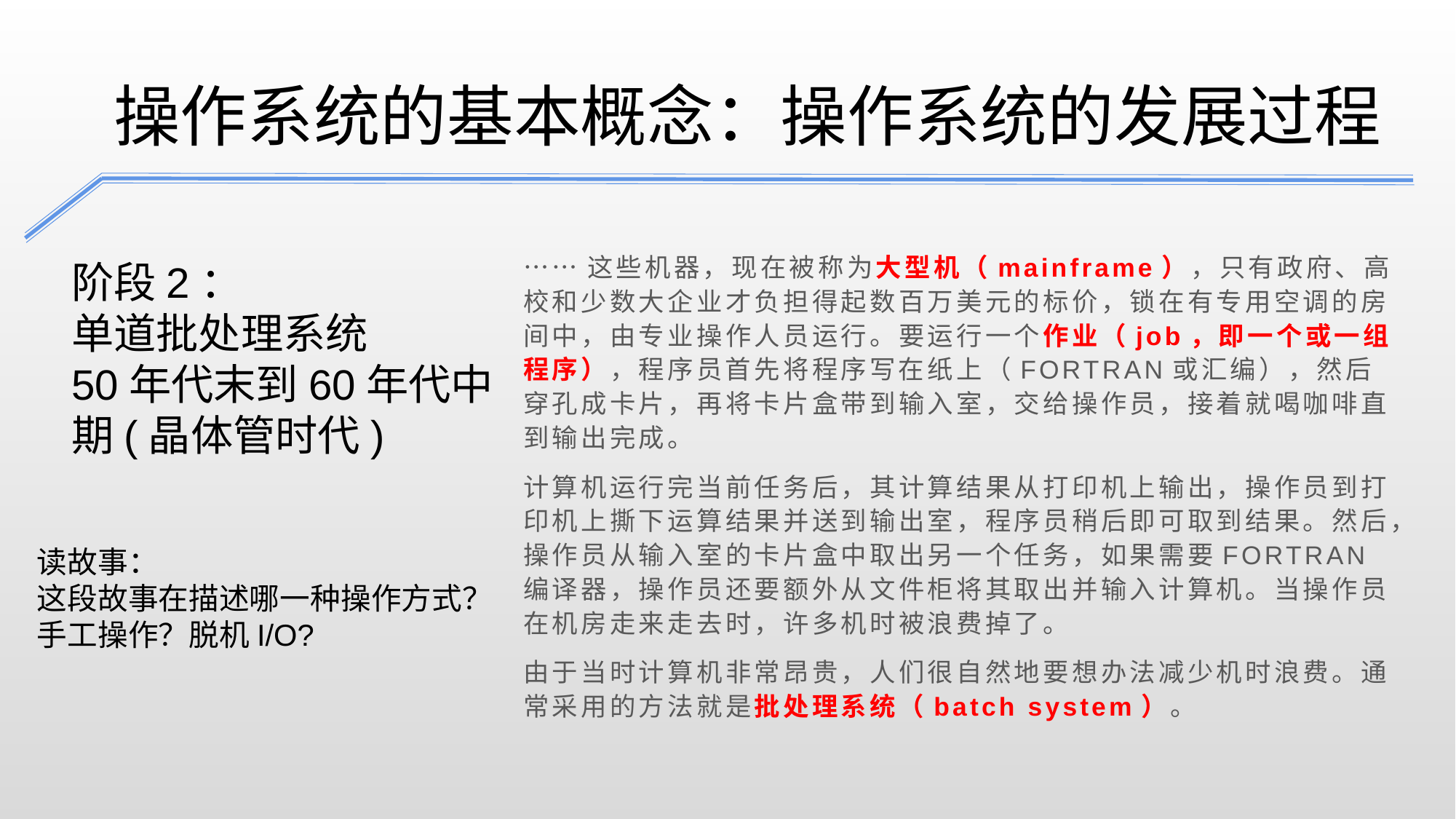

操作系统的基本概念：操作系统的发展过程
……这些机器，现在被称为大型机（mainframe），只有政府、高校和少数大企业才负担得起数百万美元的标价，锁在有专用空调的房间中，由专业操作人员运行。要运行一个作业（job，即一个或一组程序），程序员首先将程序写在纸上（FORTRAN或汇编），然后穿孔成卡片，再将卡片盒带到输入室，交给操作员，接着就喝咖啡直到输出完成。
计算机运行完当前任务后，其计算结果从打印机上输出，操作员到打印机上撕下运算结果并送到输出室，程序员稍后即可取到结果。然后，操作员从输入室的卡片盒中取出另一个任务，如果需要FORTRAN编译器，操作员还要额外从文件柜将其取出并输入计算机。当操作员在机房走来走去时，许多机时被浪费掉了。
由于当时计算机非常昂贵，人们很自然地要想办法减少机时浪费。通常采用的方法就是批处理系统（batch system）。
阶段2：
单道批处理系统
50年代末到60年代中期(晶体管时代)
读故事：
这段故事在描述哪一种操作方式？
手工操作？脱机I/O?